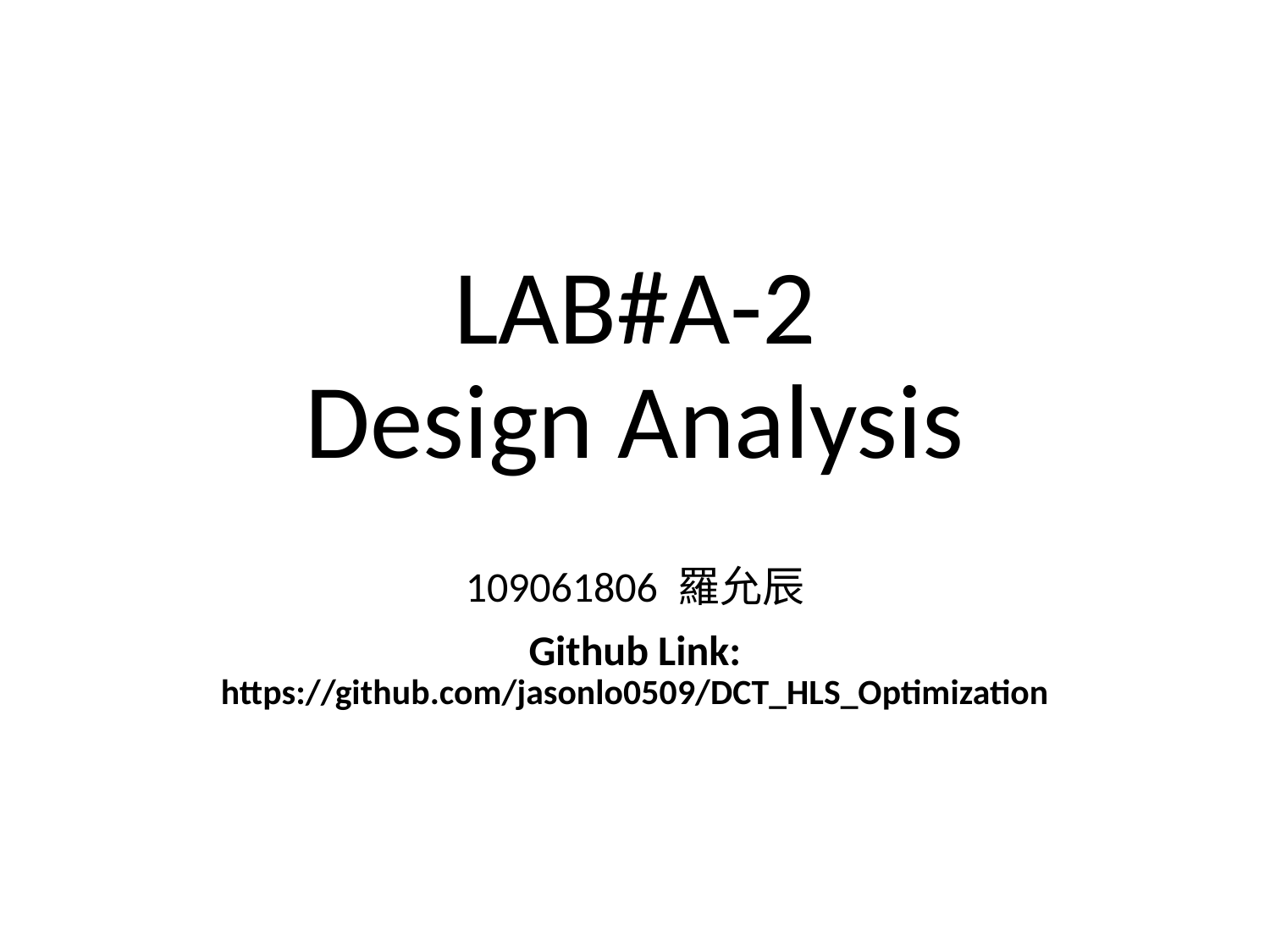

# LAB#A-2 Design Analysis
109061806 羅允辰
Github Link: https://github.com/jasonlo0509/DCT_HLS_Optimization